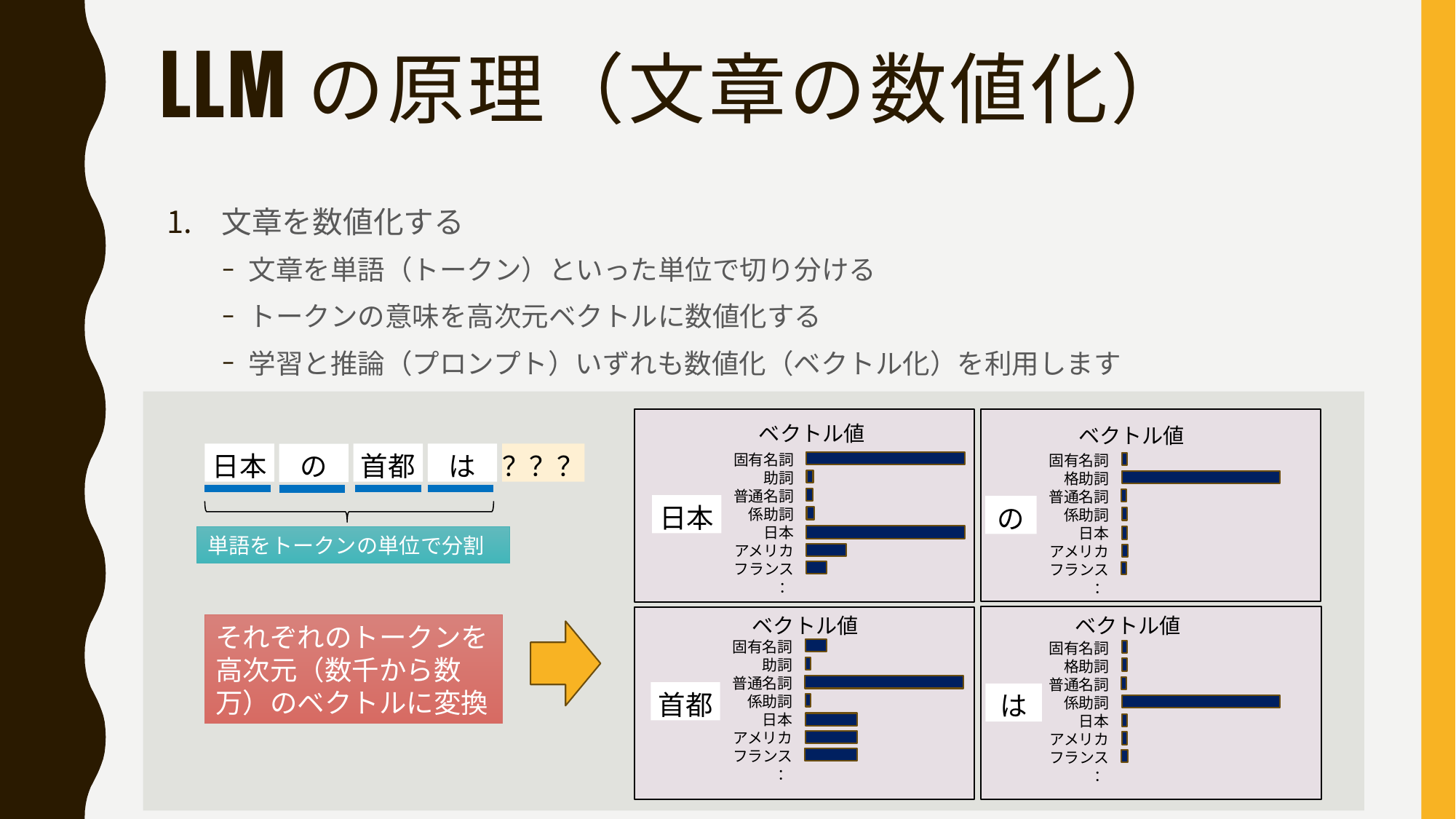

# LLMの原理（文章の数値化）
文章を数値化する
文章を単語（トークン）といった単位で切り分ける
トークンの意味を高次元ベクトルに数値化する
学習と推論（プロンプト）いずれも数値化（ベクトル化）を利用します

ベクトル値
ベクトル値
？？？
は
日本
首都
の
固有名詞
助詞
普通名詞
係助詞
日本
アメリカ
フランス
：
固有名詞
格助詞
普通名詞
係助詞
日本
アメリカ
フランス
：

日本
の

単語をトークンの単位で分割

ベクトル値
ベクトル値
それぞれのトークンを高次元（数千から数万）のベクトルに変換

固有名詞
助詞
普通名詞
係助詞
日本
アメリカ
フランス
：
固有名詞
格助詞
普通名詞
係助詞
日本
アメリカ
フランス
：

首都
は